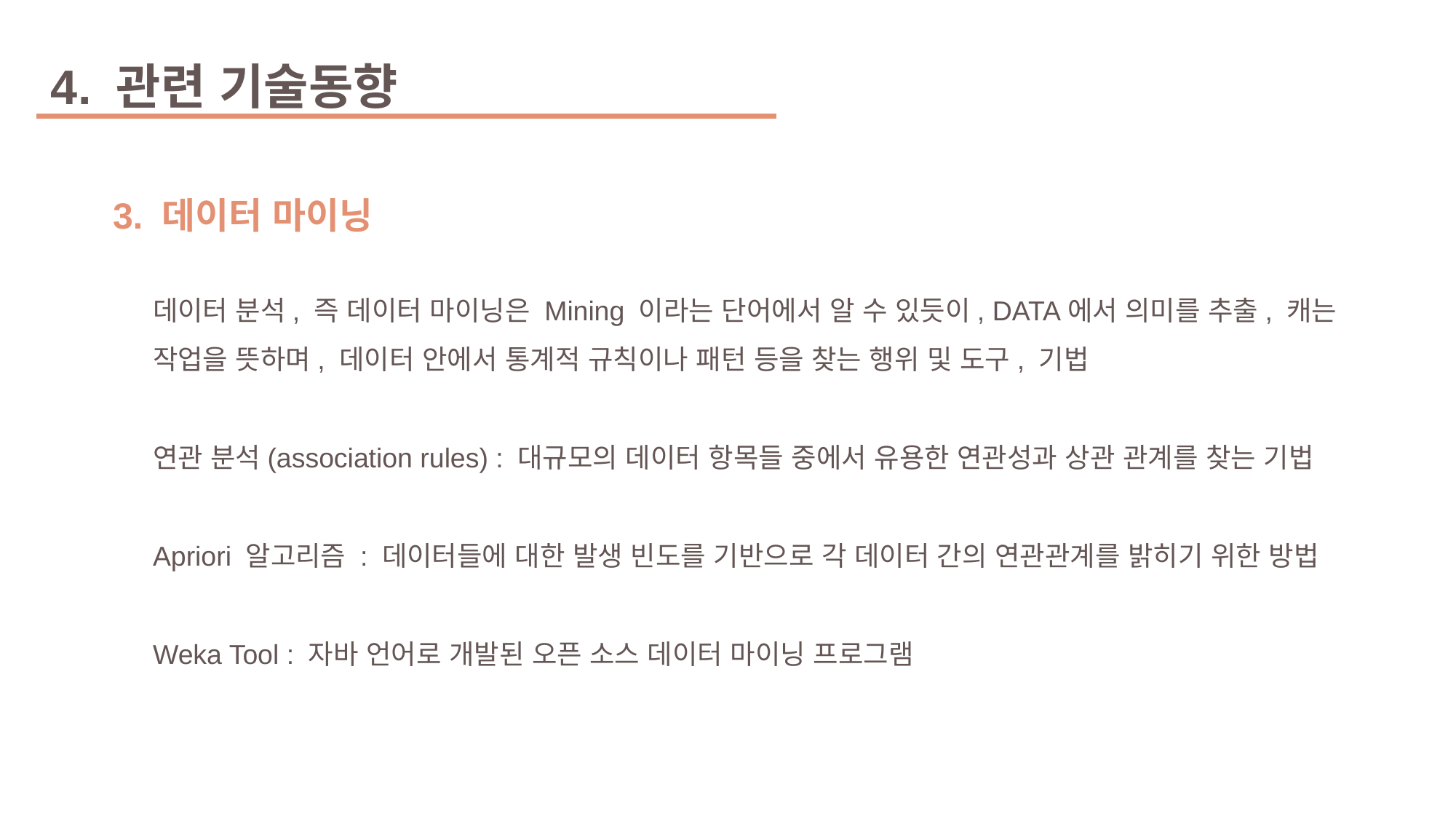

4. 관련 기술동향
3. 데이터 마이닝
데이터 분석, 즉 데이터 마이닝은 Mining 이라는 단어에서 알 수 있듯이, DATA에서 의미를 추출, 캐는 작업을 뜻하며, 데이터 안에서 통계적 규칙이나 패턴 등을 찾는 행위 및 도구, 기법

연관 분석(association rules) : 대규모의 데이터 항목들 중에서 유용한 연관성과 상관 관계를 찾는 기법

Apriori 알고리즘 : 데이터들에 대한 발생 빈도를 기반으로 각 데이터 간의 연관관계를 밝히기 위한 방법

Weka Tool : 자바 언어로 개발된 오픈 소스 데이터 마이닝 프로그램